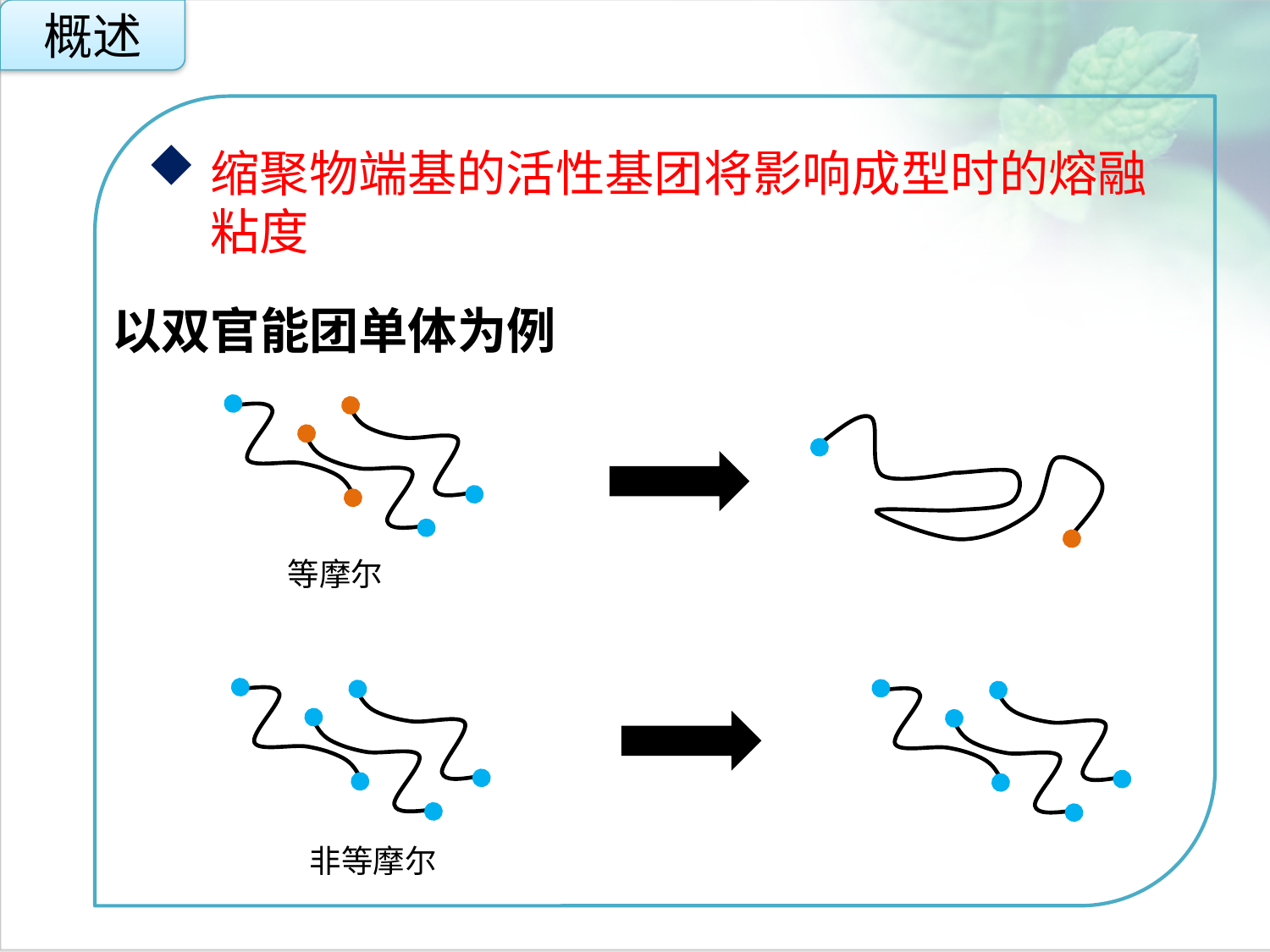

概述
缩聚物端基的活性基团将影响成型时的熔融粘度

点击添加文本
以双官能团单体为例

点击添加文本

等摩尔
点击添加文本

点击添加文本
非等摩尔